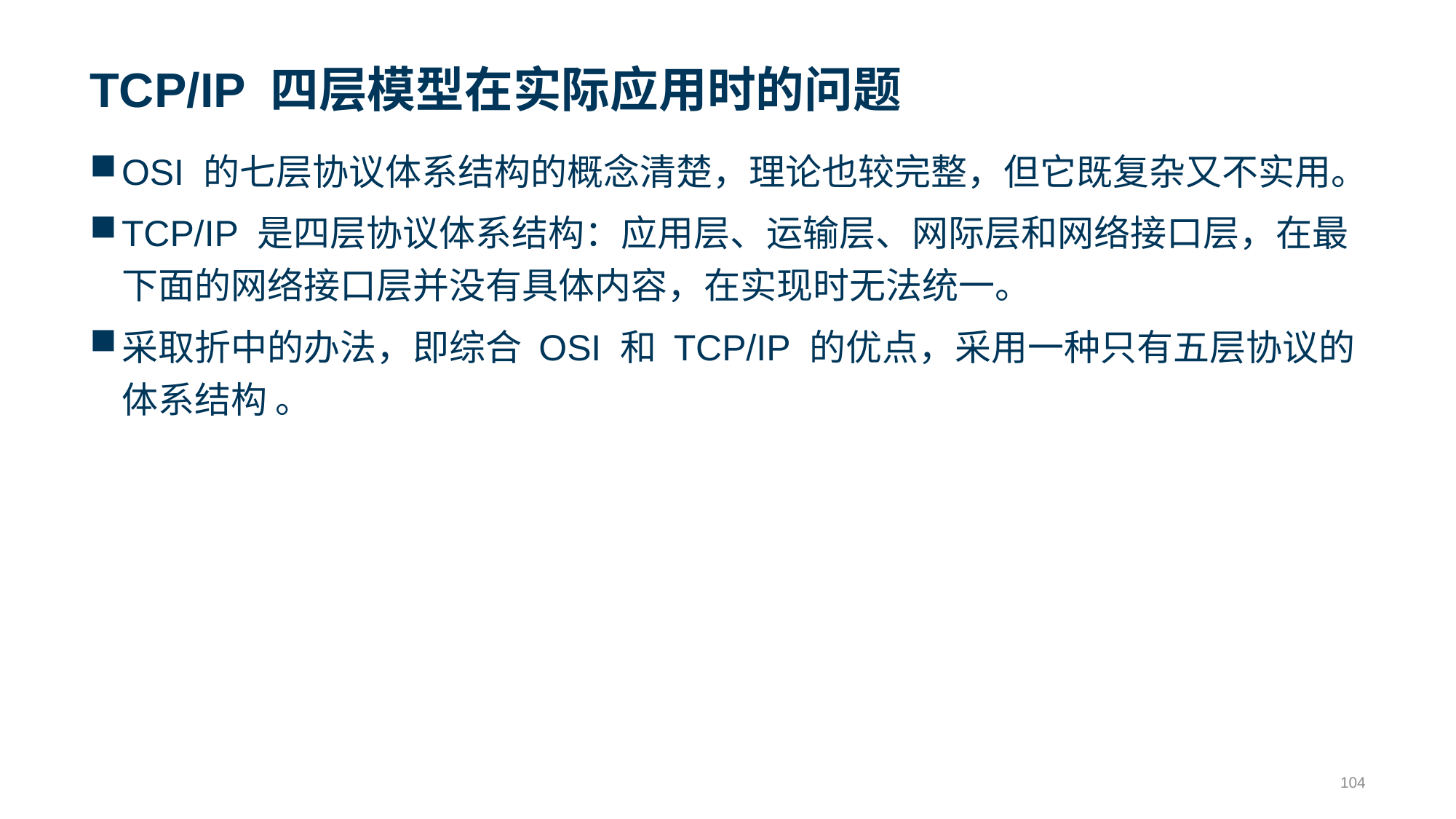

# TCP/IP 四层模型在实际应用时的问题
OSI 的七层协议体系结构的概念清楚，理论也较完整，但它既复杂又不实用。
TCP/IP 是四层协议体系结构：应用层、运输层、网际层和网络接口层，在最下面的网络接口层并没有具体内容，在实现时无法统一。
采取折中的办法，即综合 OSI 和 TCP/IP 的优点，采用一种只有五层协议的体系结构 。

104